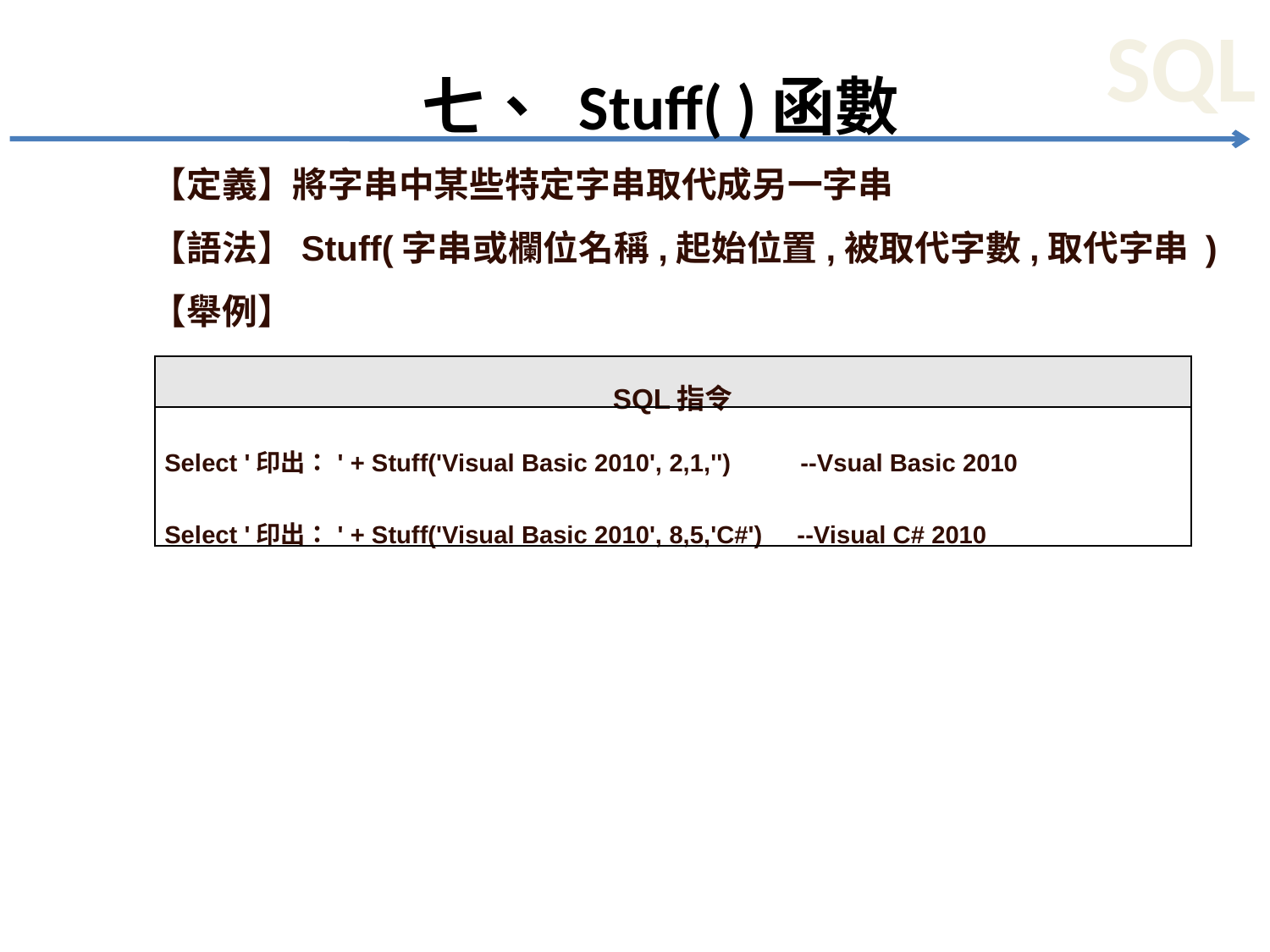

# 七、 Stuff( )函數
【定義】將字串中某些特定字串取代成另一字串
【語法】Stuff(字串或欄位名稱,起始位置,被取代字數,取代字串 )
【舉例】
| SQL指令 |
| --- |
| Select '印出：' + Stuff('Visual Basic 2010', 2,1,'') --Vsual Basic 2010 Select '印出：' + Stuff('Visual Basic 2010', 8,5,'C#') --Visual C# 2010 |